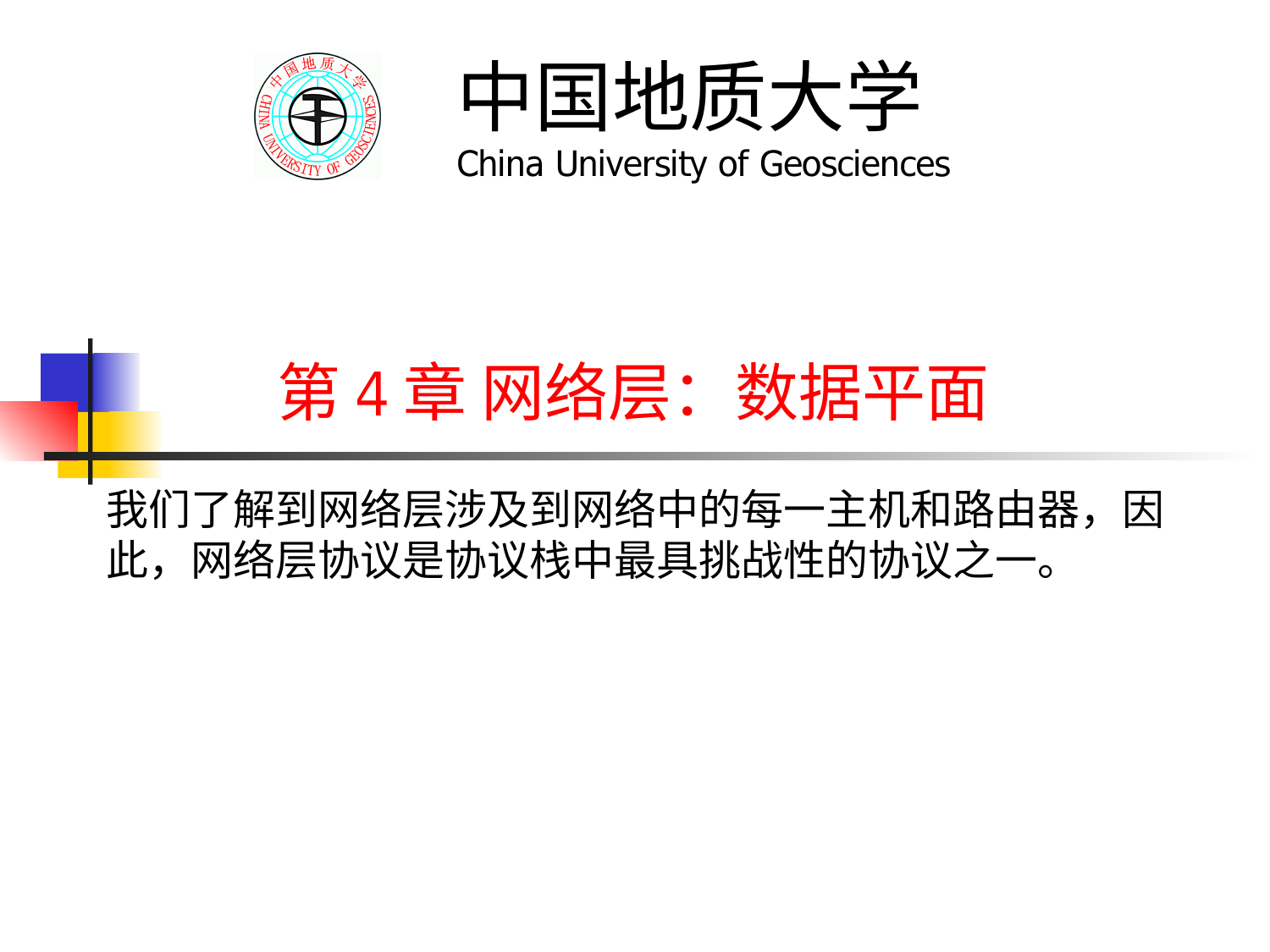

# 第4章 网络层：数据平面
我们了解到网络层涉及到网络中的每一主机和路由器，因此，网络层协议是协议栈中最具挑战性的协议之一。